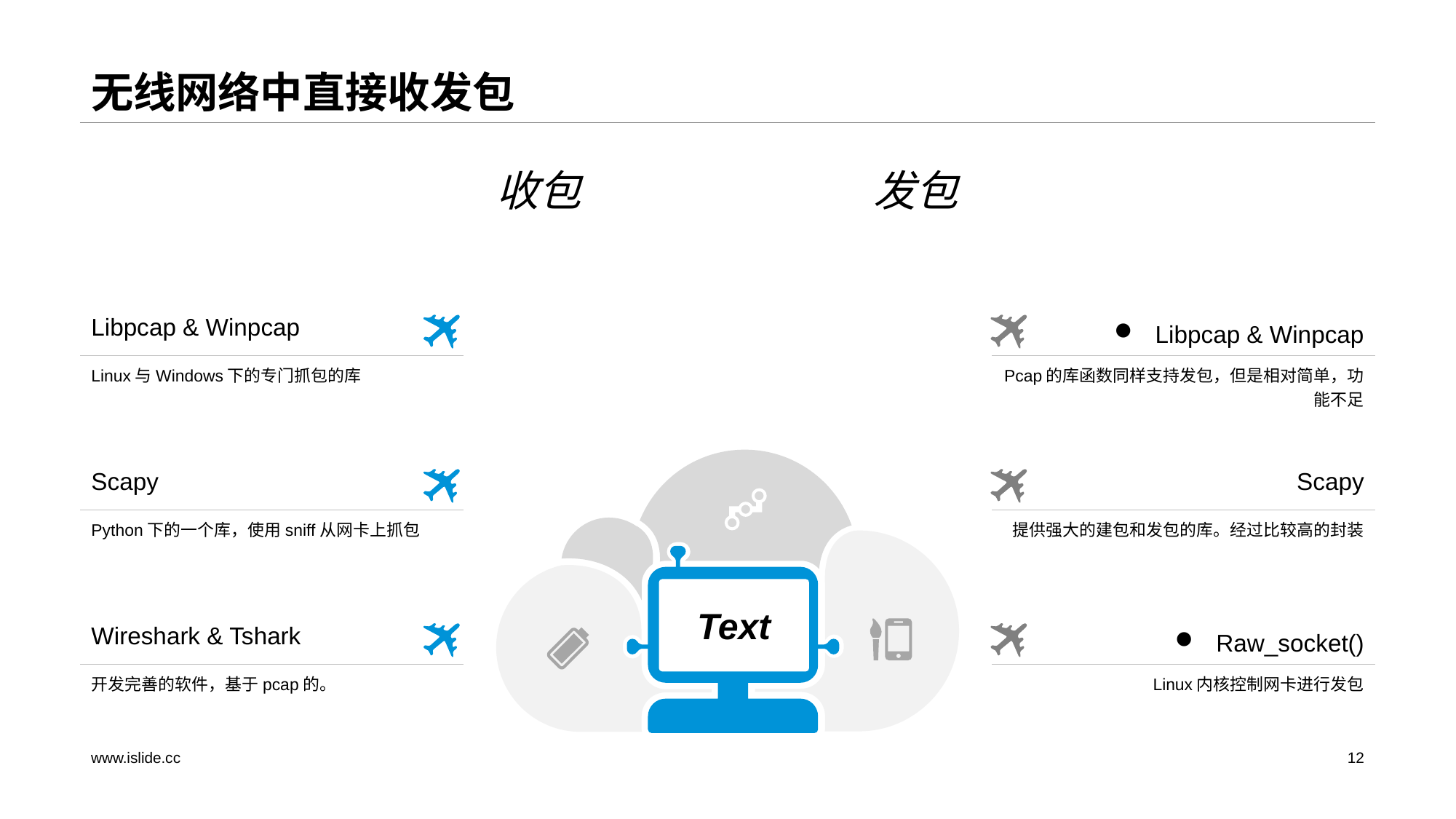

# 无线网络中直接收发包
收包                               发包
Libpcap & Winpcap

Linux与Windows下的专门抓包的库
Libpcap & Winpcap

Pcap的库函数同样支持发包，但是相对简单，功能不足

Text

Scapy

Python下的一个库，使用sniff从网卡上抓包
Scapy

提供强大的建包和发包的库。经过比较高的封装
Wireshark & Tshark

开发完善的软件，基于pcap的。
Raw_socket()

Linux内核控制网卡进行发包
www.islide.cc
12